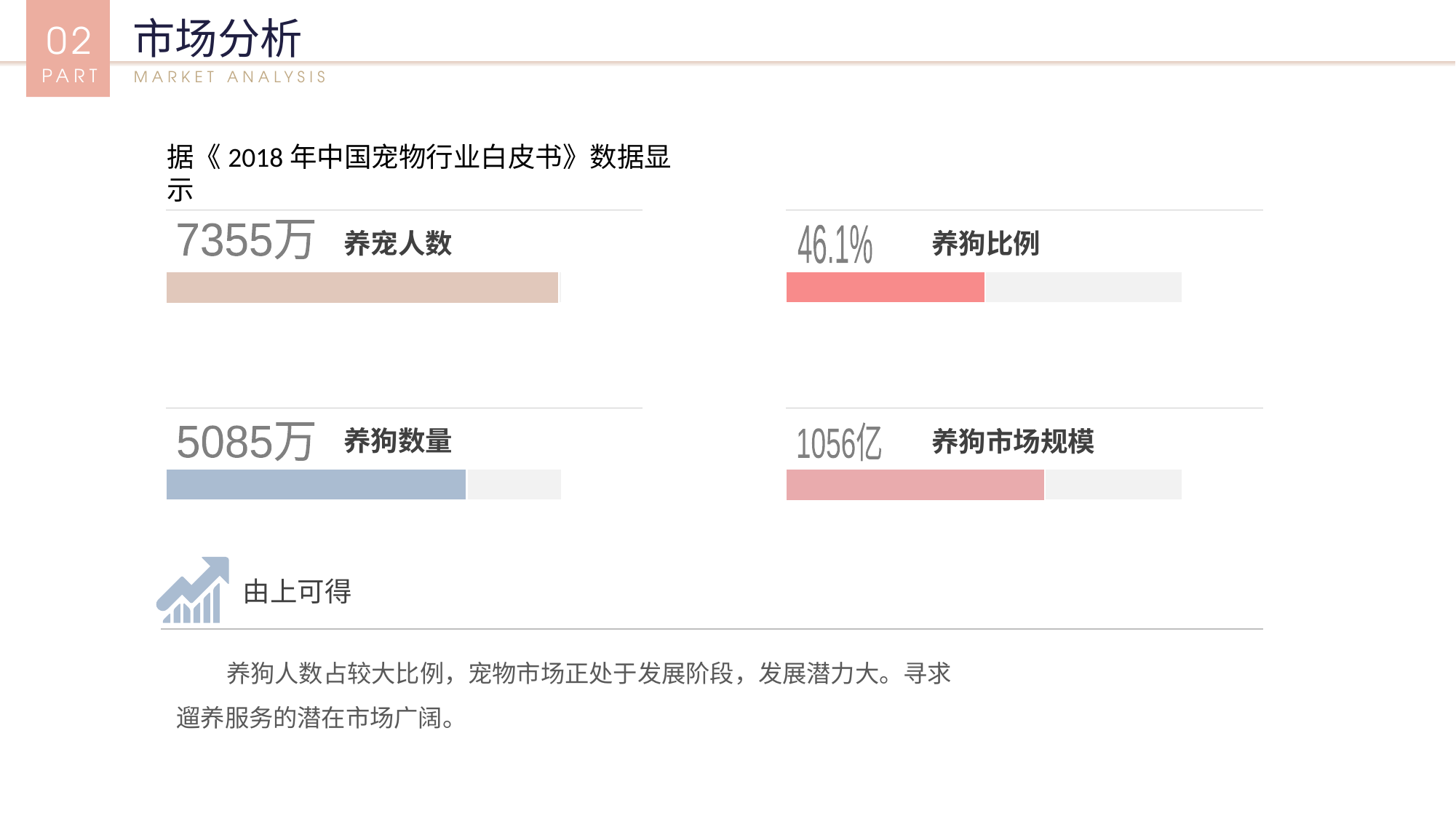

02
PART
市场分析
MARKET ANALYSIS

据《2018年中国宠物行业白皮书》数据显示
养宠人数

7355万

养狗比例

46.1%

养狗数量

5085万

养狗市场规模

1056亿

由上可得
       养狗人数占较大比例，宠物市场正处于发展阶段，发展潜力大。寻求遛养服务的潜在市场广阔。